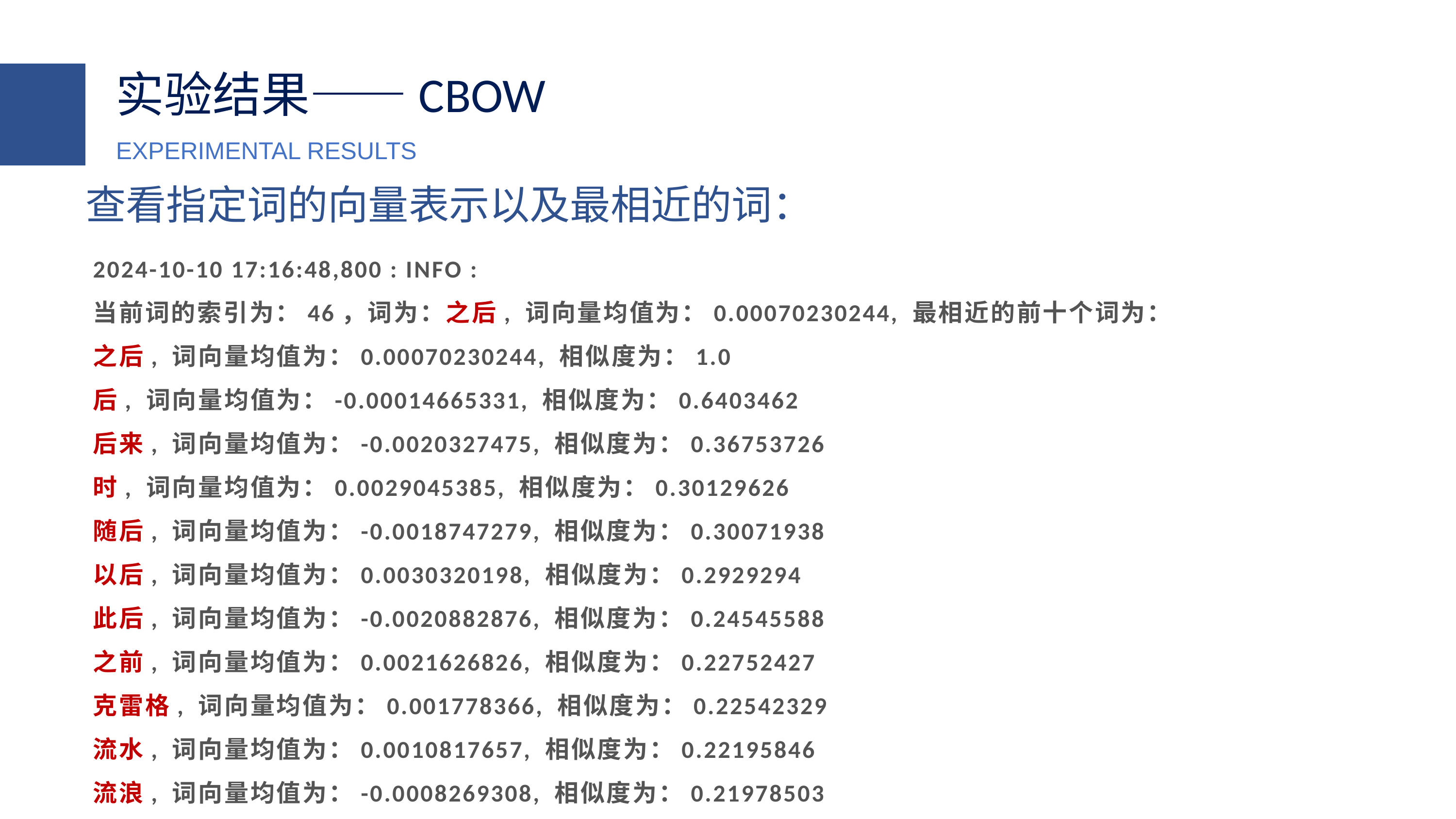

实验结果——CBOW
EXPERIMENTAL RESULTS
查看指定词的向量表示以及最相近的词：

2024-10-10 17:16:48,800 : INFO :
当前词的索引为：46，词为：之后, 词向量均值为：0.00070230244, 最相近的前十个词为：
之后, 词向量均值为：0.00070230244, 相似度为：1.0
后, 词向量均值为：-0.00014665331, 相似度为：0.6403462
后来, 词向量均值为：-0.0020327475, 相似度为：0.36753726
时, 词向量均值为：0.0029045385, 相似度为：0.30129626
随后, 词向量均值为：-0.0018747279, 相似度为：0.30071938
以后, 词向量均值为：0.0030320198, 相似度为：0.2929294
此后, 词向量均值为：-0.0020882876, 相似度为：0.24545588
之前, 词向量均值为：0.0021626826, 相似度为：0.22752427
克雷格, 词向量均值为：0.001778366, 相似度为：0.22542329
流水, 词向量均值为：0.0010817657, 相似度为：0.22195846
流浪, 词向量均值为：-0.0008269308, 相似度为：0.21978503